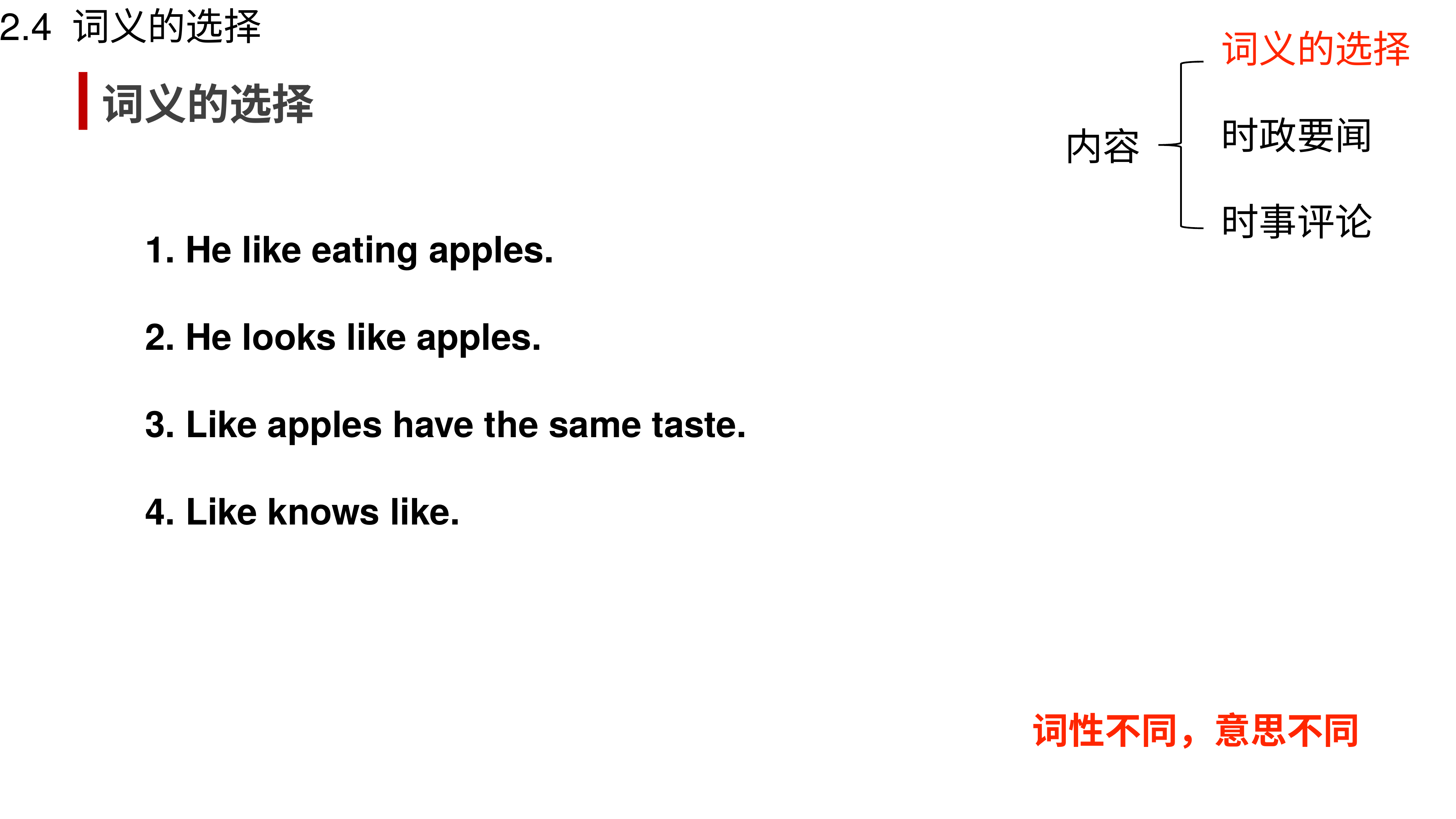

2.4 词义的选择
词义的选择

词义的选择

时政要闻
内容
时事评论
1. He like eating apples.
2. He looks like apples.
3. Like apples have the same taste.
4. Like knows like.
词性不同，意思不同